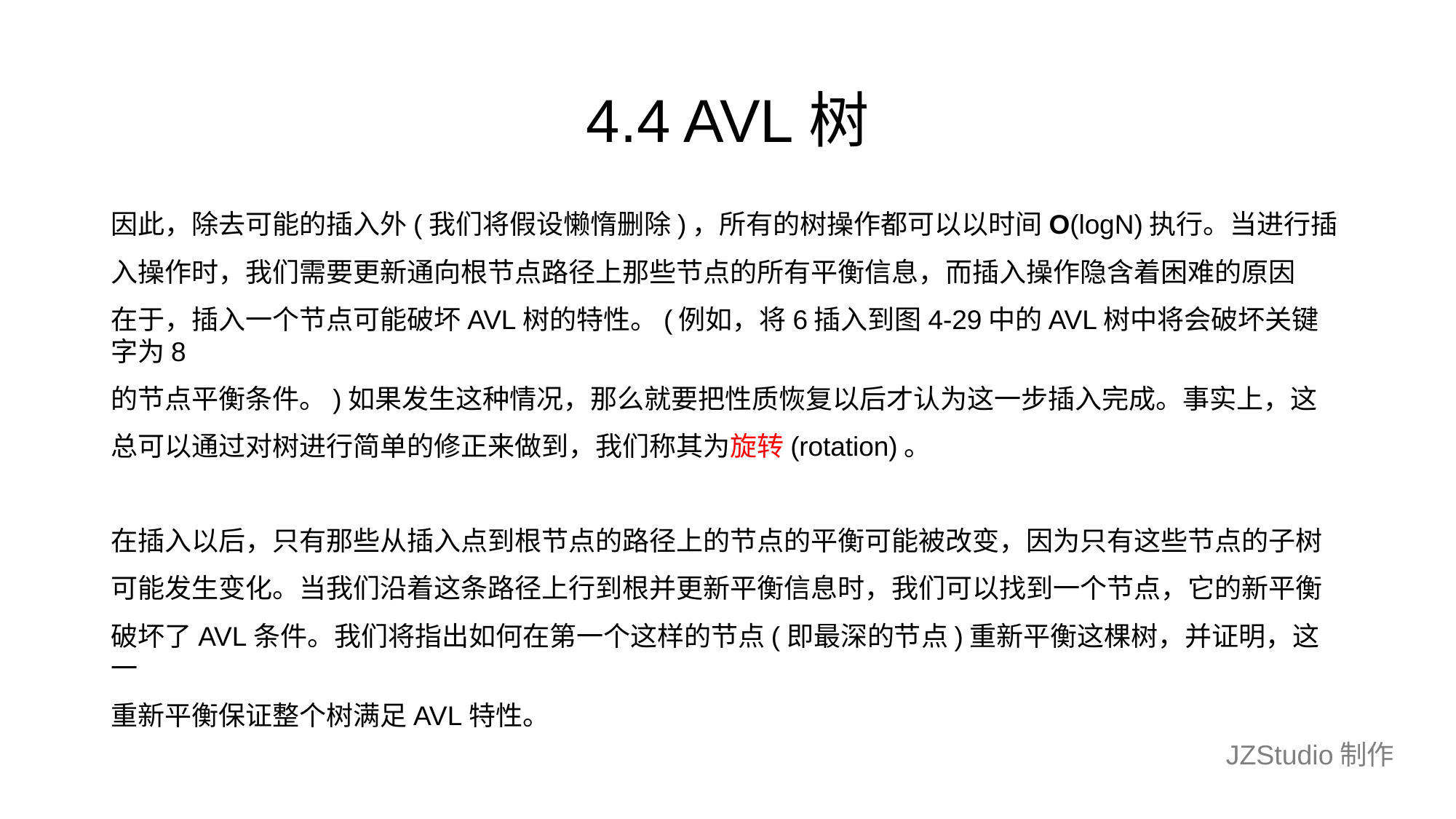

# 4.4 AVL树
因此，除去可能的插入外(我们将假设懒惰删除)，所有的树操作都可以以时间O(logN)执行。当进行插
入操作时，我们需要更新通向根节点路径上那些节点的所有平衡信息，而插入操作隐含着困难的原因
在于，插入一个节点可能破坏AVL树的特性。(例如，将6插入到图4-29中的AVL树中将会破坏关键字为8
的节点平衡条件。)如果发生这种情况，那么就要把性质恢复以后才认为这一步插入完成。事实上，这
总可以通过对树进行简单的修正来做到，我们称其为旋转(rotation)。

在插入以后，只有那些从插入点到根节点的路径上的节点的平衡可能被改变，因为只有这些节点的子树
可能发生变化。当我们沿着这条路径上行到根并更新平衡信息时，我们可以找到一个节点，它的新平衡
破坏了AVL条件。我们将指出如何在第一个这样的节点(即最深的节点)重新平衡这棵树，并证明，这一
重新平衡保证整个树满足AVL特性。